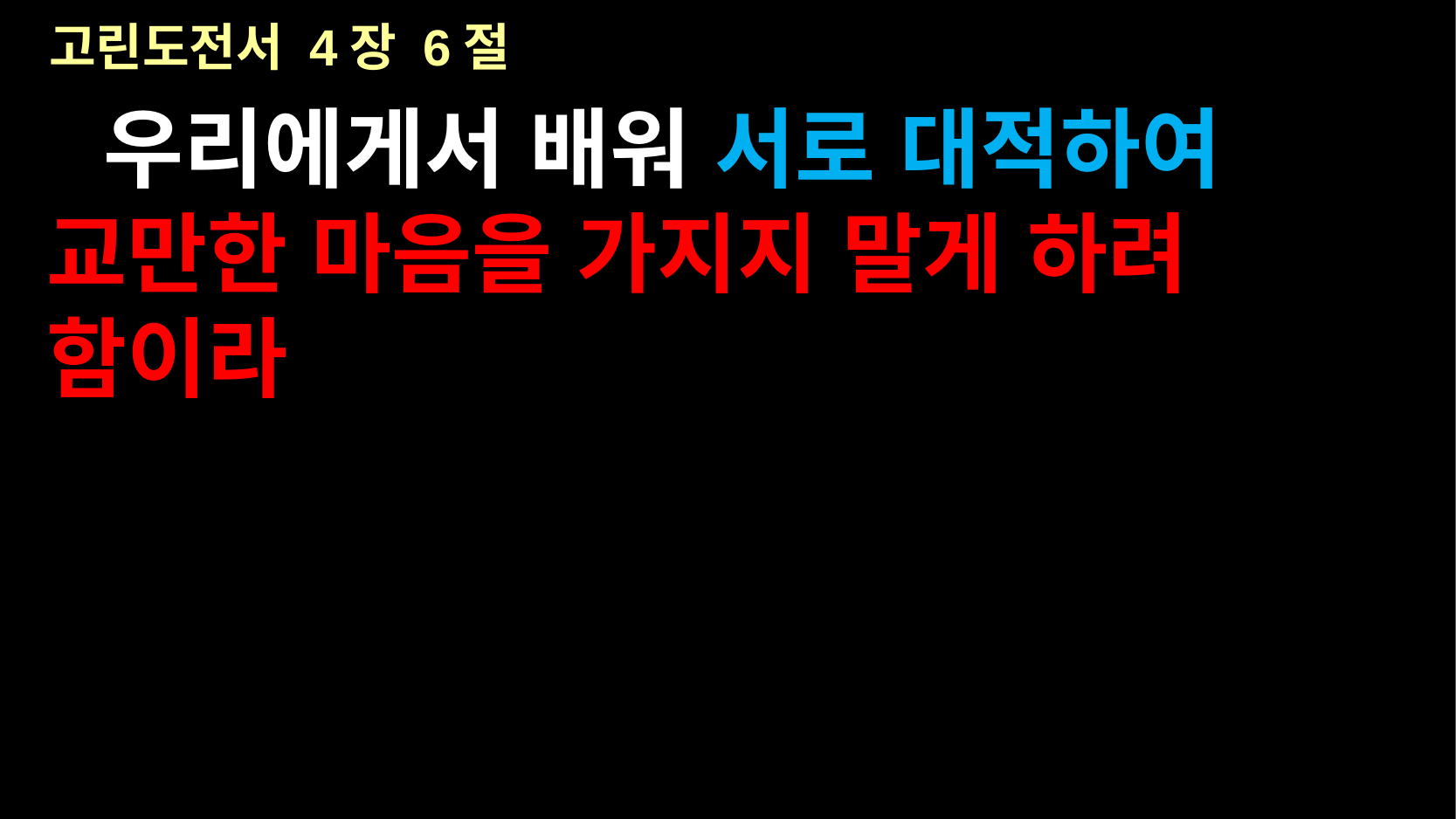

# 고린도전서 4장 6절
우리에게서 배워 서로 대적하여 교만한 마음을 가지지 말게 하려 함이라